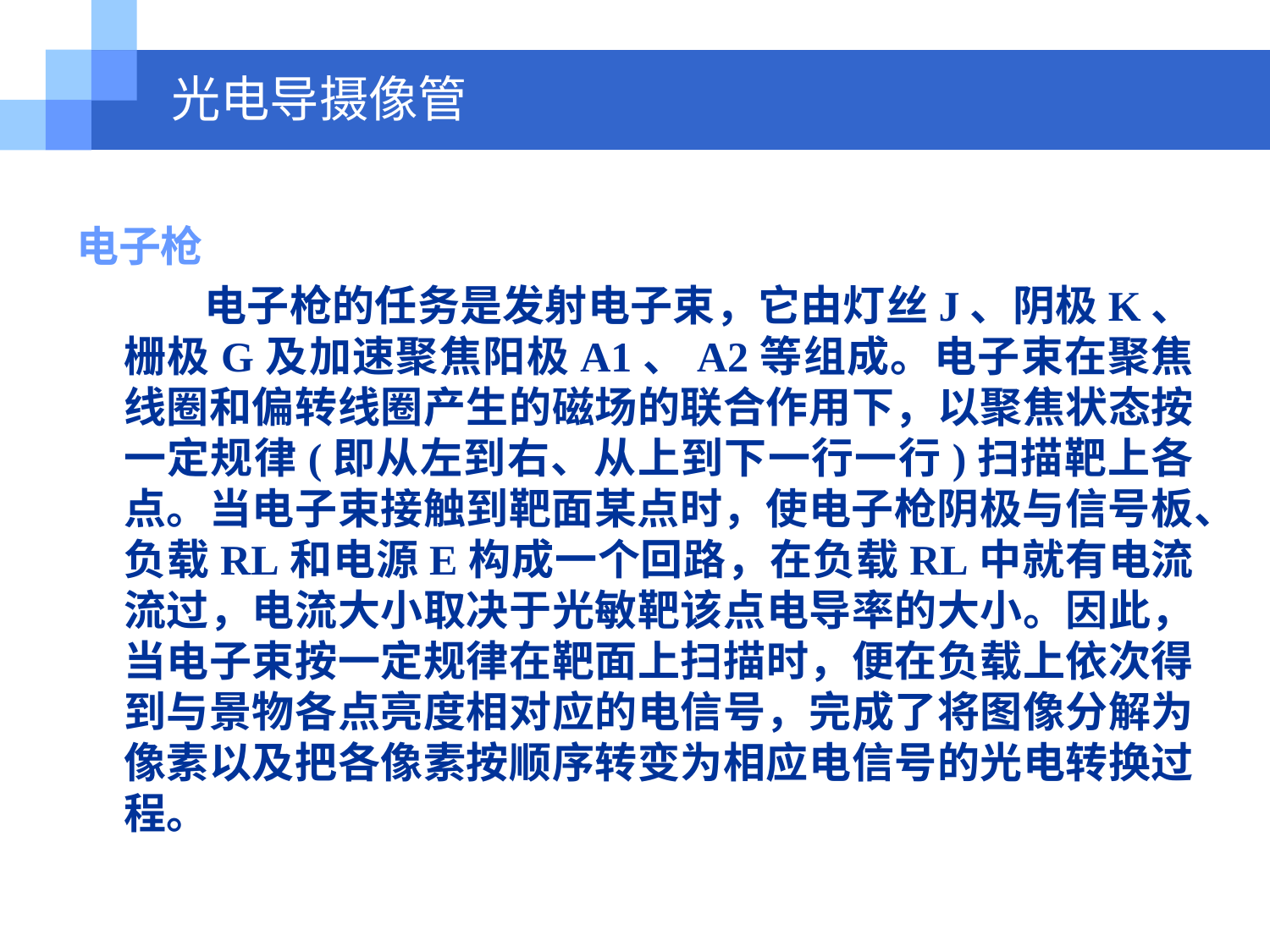

# 光电导摄像管
电子枪
            电子枪的任务是发射电子束，它由灯丝J、阴极K、栅极G及加速聚焦阳极A1、A2等组成。电子束在聚焦线圈和偏转线圈产生的磁场的联合作用下，以聚焦状态按一定规律(即从左到右、从上到下一行一行)扫描靶上各点。当电子束接触到靶面某点时，使电子枪阴极与信号板、负载RL和电源E构成一个回路，在负载RL中就有电流流过，电流大小取决于光敏靶该点电导率的大小。因此，当电子束按一定规律在靶面上扫描时，便在负载上依次得到与景物各点亮度相对应的电信号，完成了将图像分解为像素以及把各像素按顺序转变为相应电信号的光电转换过程。